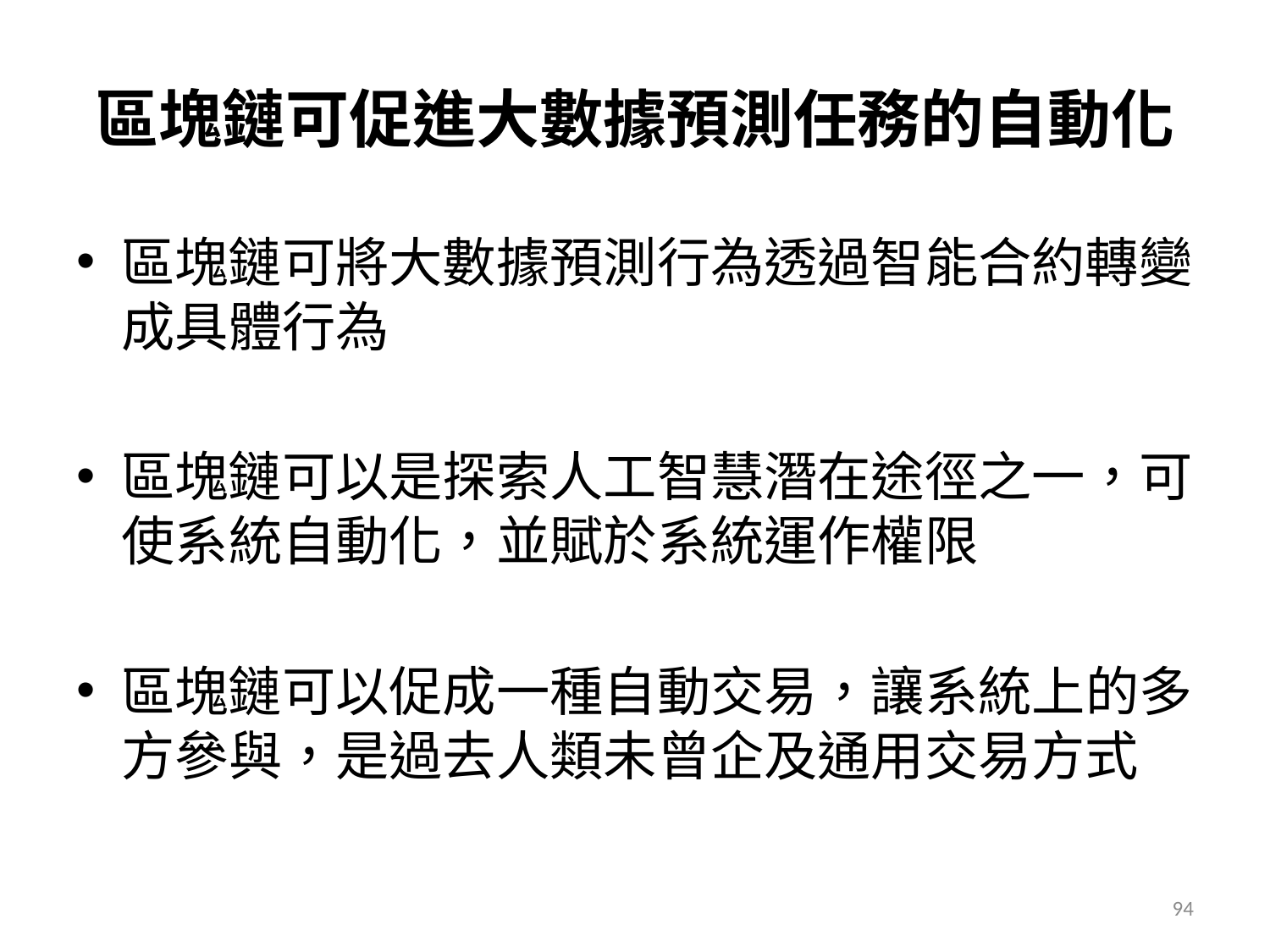

# 區塊鏈可促進大數據預測任務的自動化
區塊鏈可將大數據預測行為透過智能合約轉變成具體行為

區塊鏈可以是探索人工智慧潛在途徑之一，可使系統自動化，並賦於系統運作權限

區塊鏈可以促成一種自動交易，讓系統上的多方參與，是過去人類未曾企及通用交易方式
94